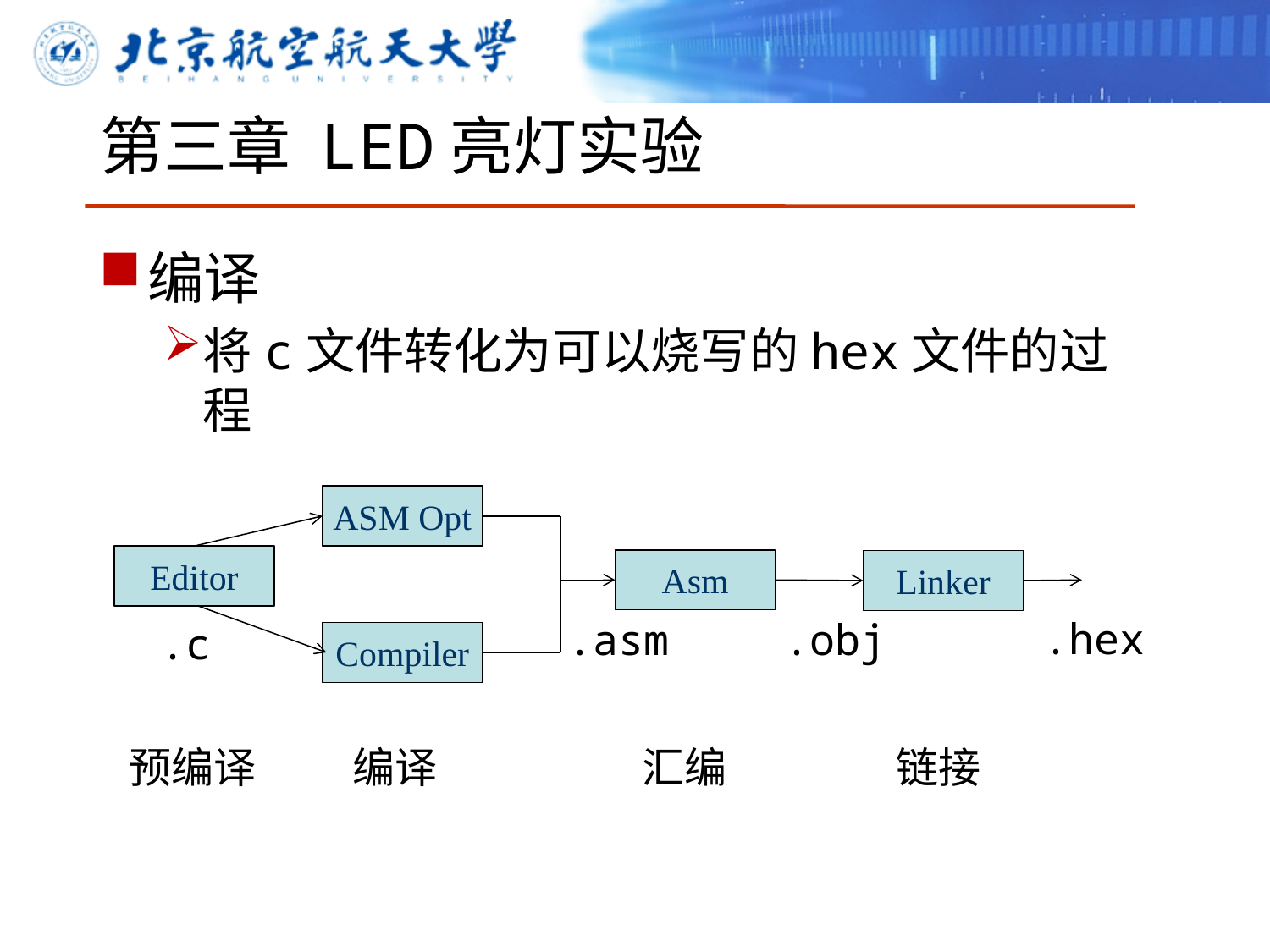

# 第三章 LED亮灯实验
编译
将c文件转化为可以烧写的hex文件的过程

ASM Opt
Editor
Asm
Linker
Compiler
.hex
.asm
.obj
.c
编译
汇编
预编译
链接